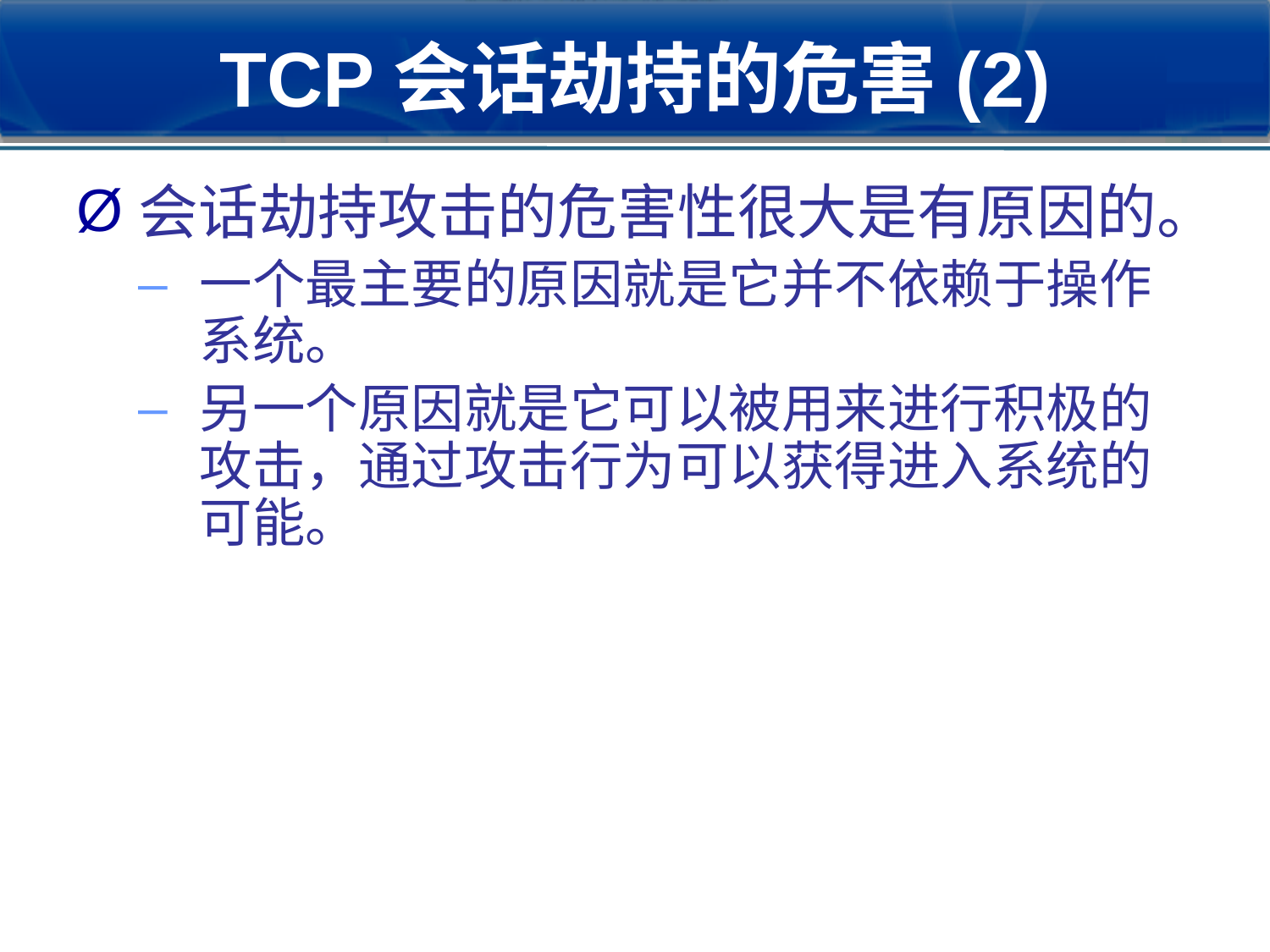

2018/3/9
网络入侵与防范讲义
59
# TCP会话劫持的危害(2)
会话劫持攻击的危害性很大是有原因的。
一个最主要的原因就是它并不依赖于操作系统。
另一个原因就是它可以被用来进行积极的攻击，通过攻击行为可以获得进入系统的可能。